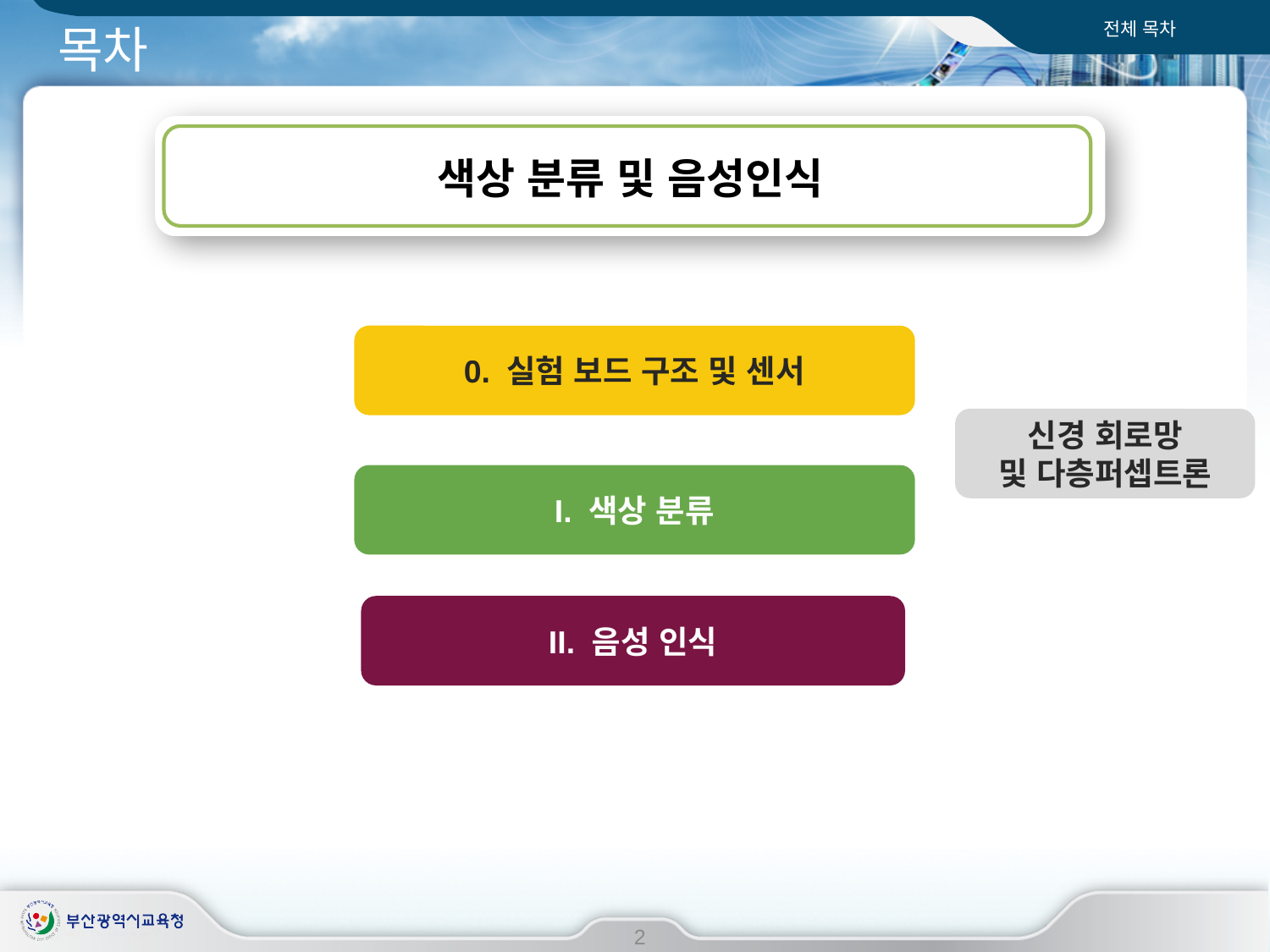

전체 목차
# 목차

색상 분류 및 음성인식
0. 실험 보드 구조 및 센서
신경 회로망
및 다층퍼셉트론
I. 색상 분류
II. 음성 인식
2